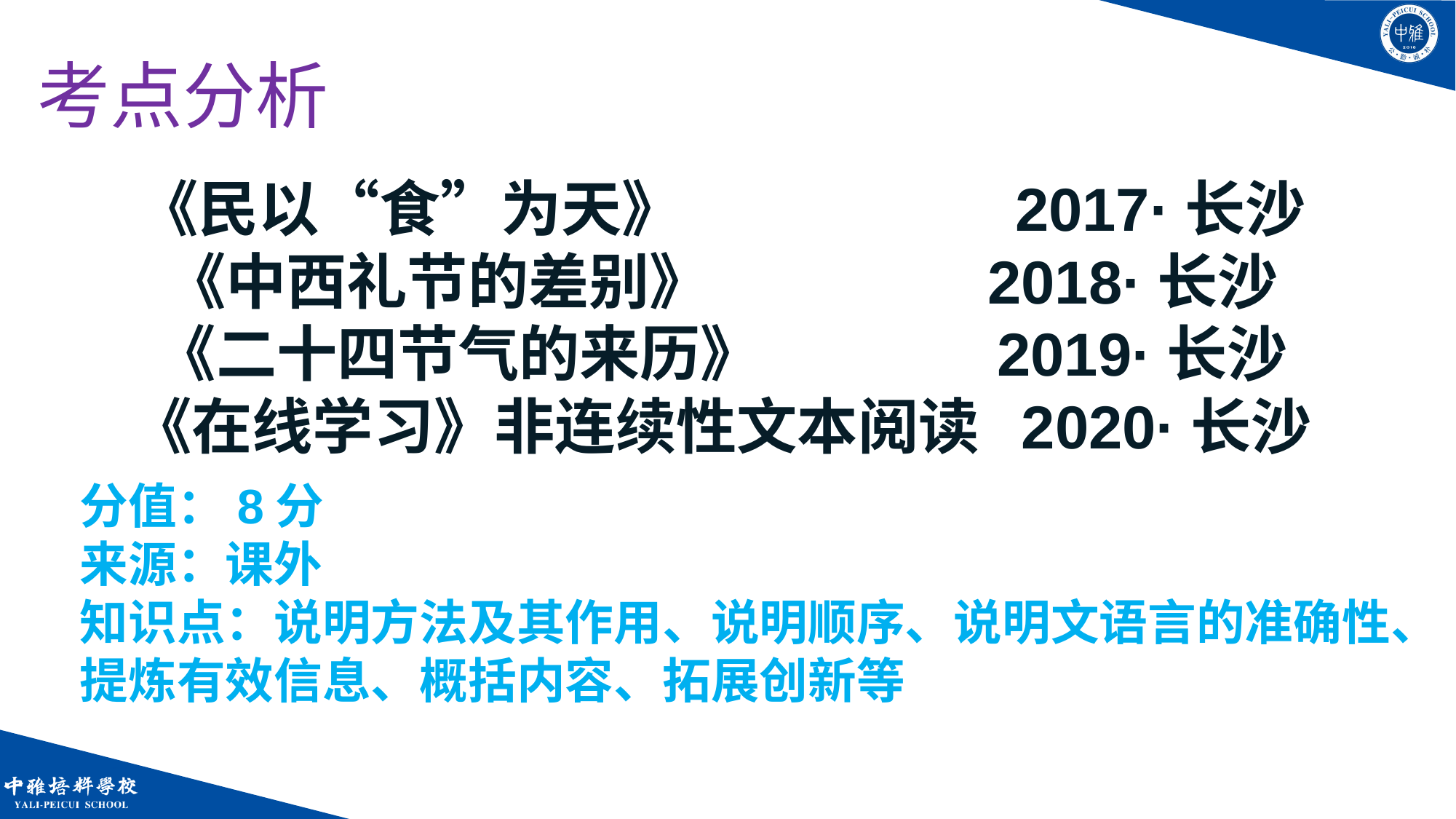

考点分析
《民以“食”为天》                       2017·长沙
《中西礼节的差别》                   2018·长沙
《二十四节气的来历》                2019·长沙
《在线学习》非连续性文本阅读  2020·长沙

分值：8分
来源：课外
知识点：说明方法及其作用、说明顺序、说明文语言的准确性、提炼有效信息、概括内容、拓展创新等